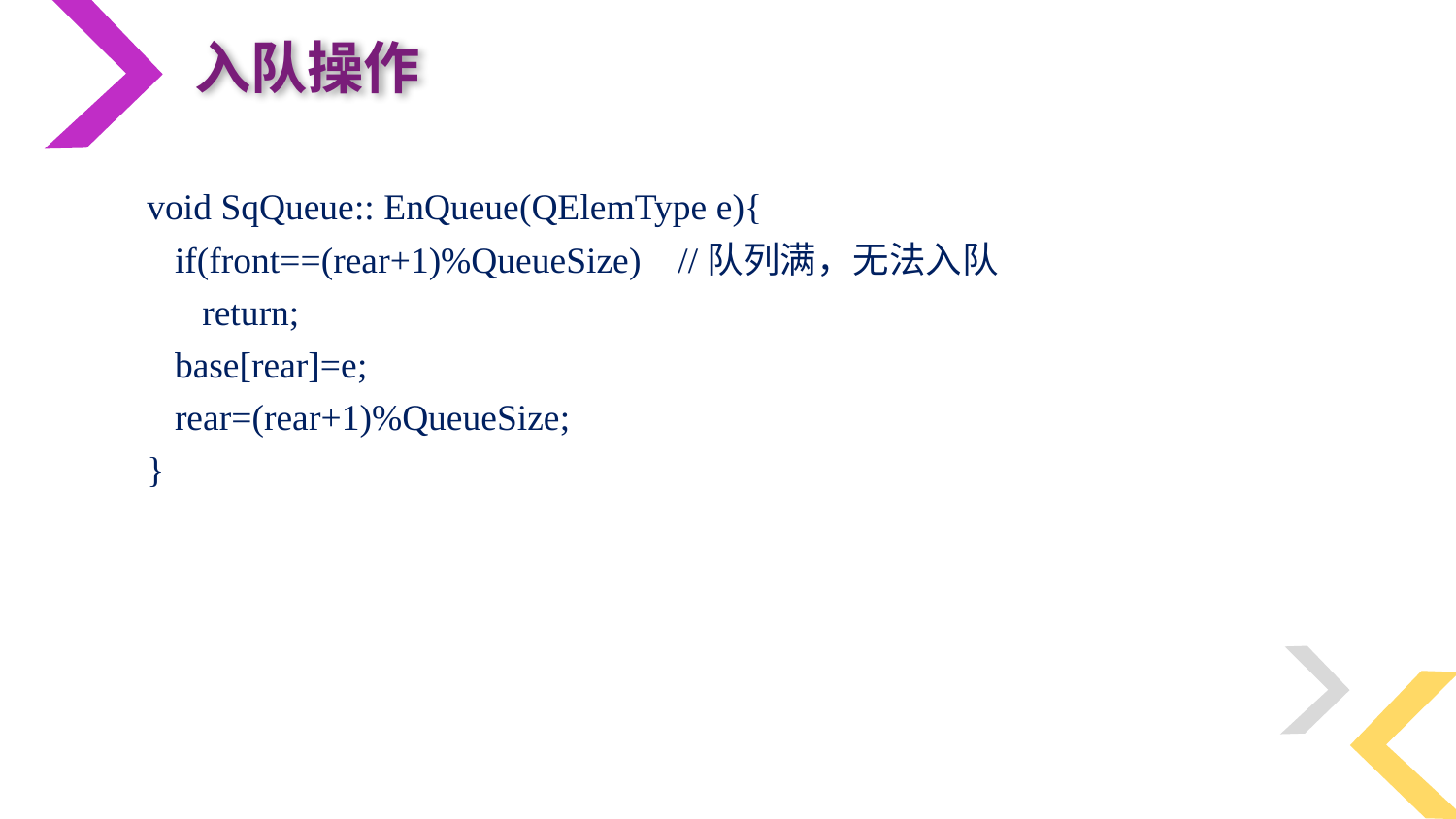

入队操作
void SqQueue:: EnQueue(QElemType e){
   if(front==(rear+1)%QueueSize)    //队列满，无法入队
      return;
   base[rear]=e;
   rear=(rear+1)%QueueSize;
}